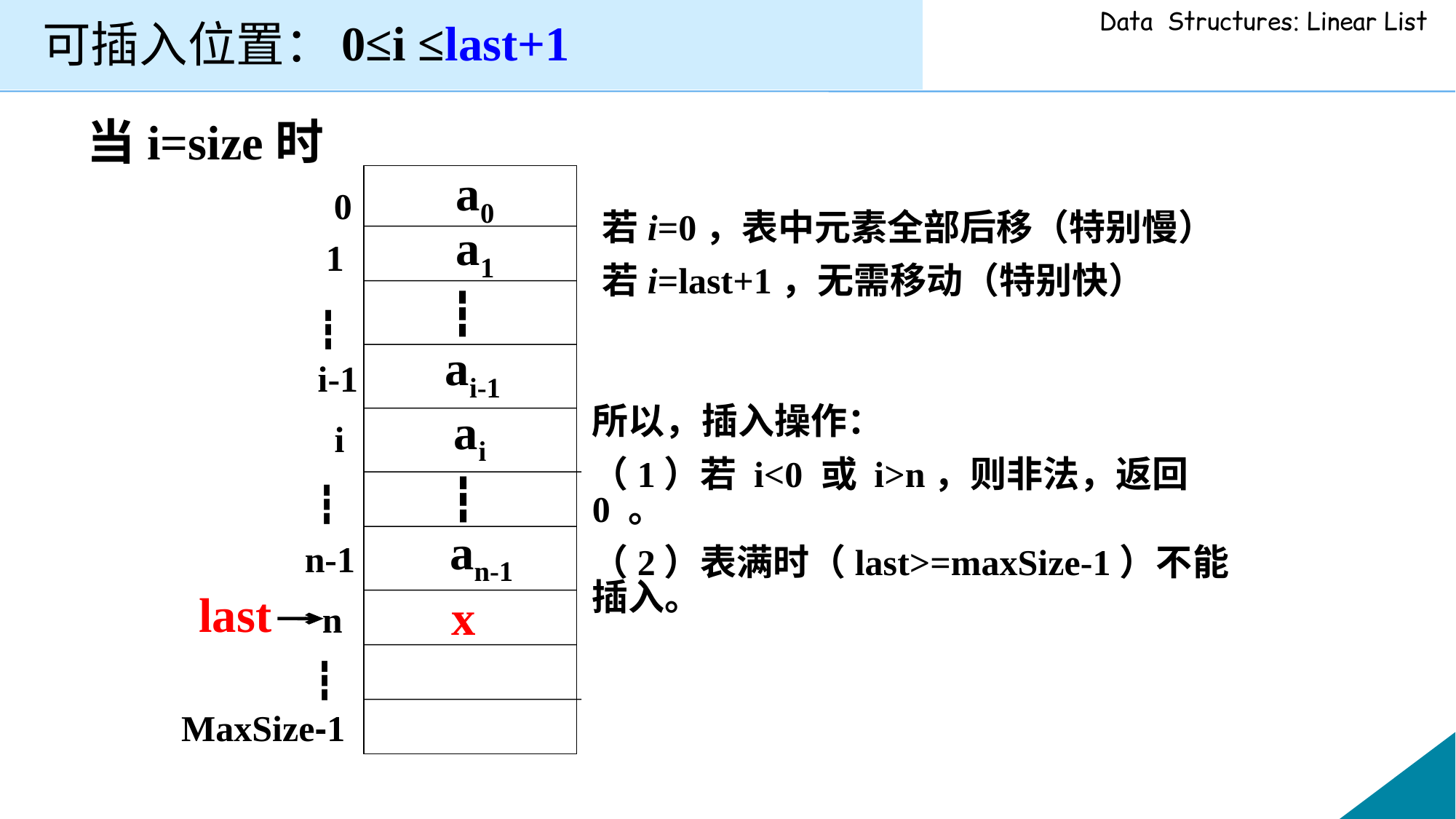

# 可插入位置：
0≤i ≤last+1
当i=size时
a0

a1

┇

 ai-1

 ai

┇

 an-1

 0
1

┇

 i-1

i

┇

 n-1

 n

┇
MaxSize-1
若i=0，表中元素全部后移（特别慢）
若i=last+1，无需移动（特别快）

所以，插入操作：
（1）若 i<0 或 i>n，则非法，返回0 。
（2）表满时（last>=maxSize-1）不能插入。

last

x